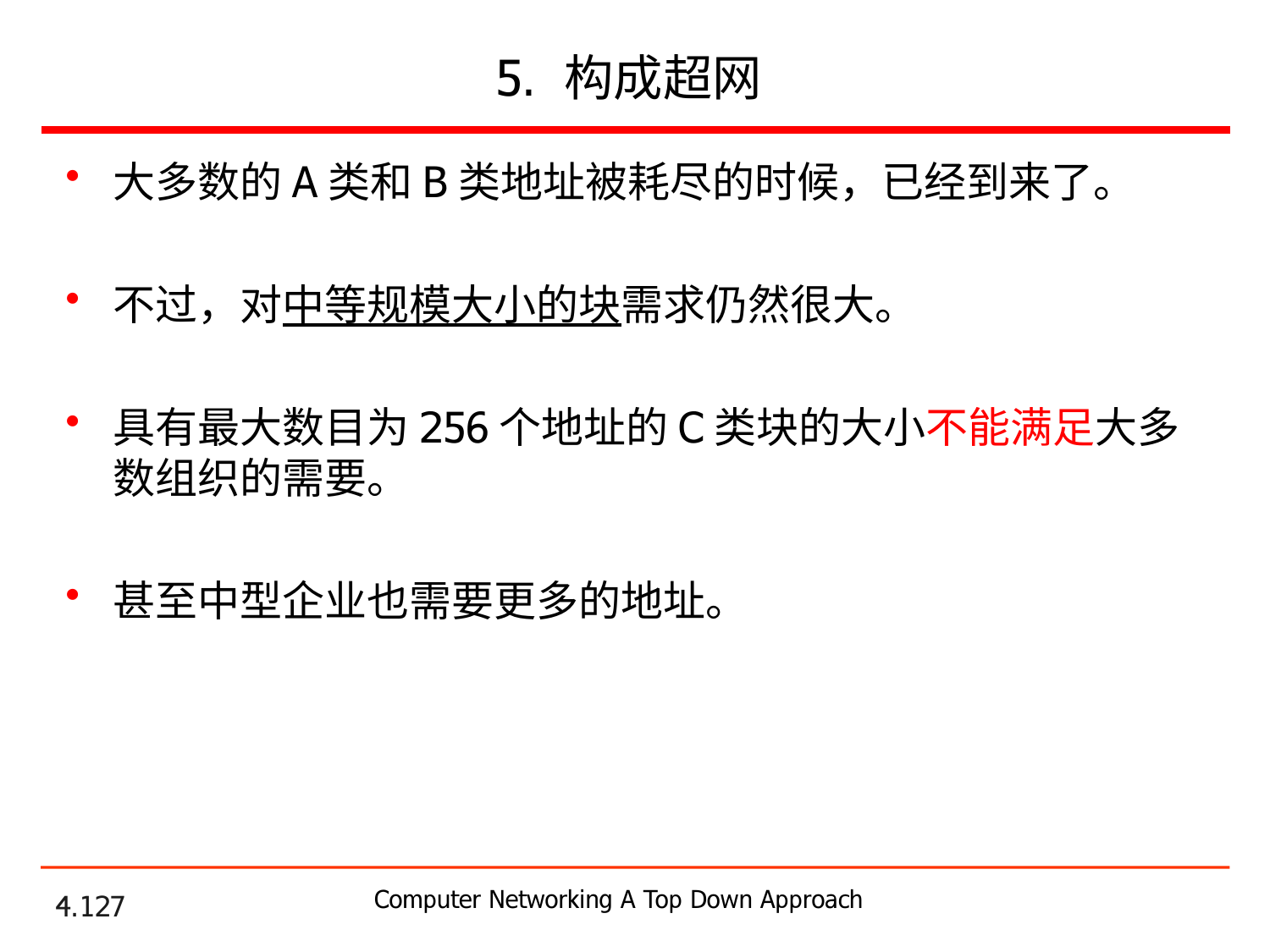

# 5. 构成超网
大多数的A类和B类地址被耗尽的时候，已经到来了。

不过，对中等规模大小的块需求仍然很大。

具有最大数目为256个地址的C类块的大小不能满足大多数组织的需要。

甚至中型企业也需要更多的地址。